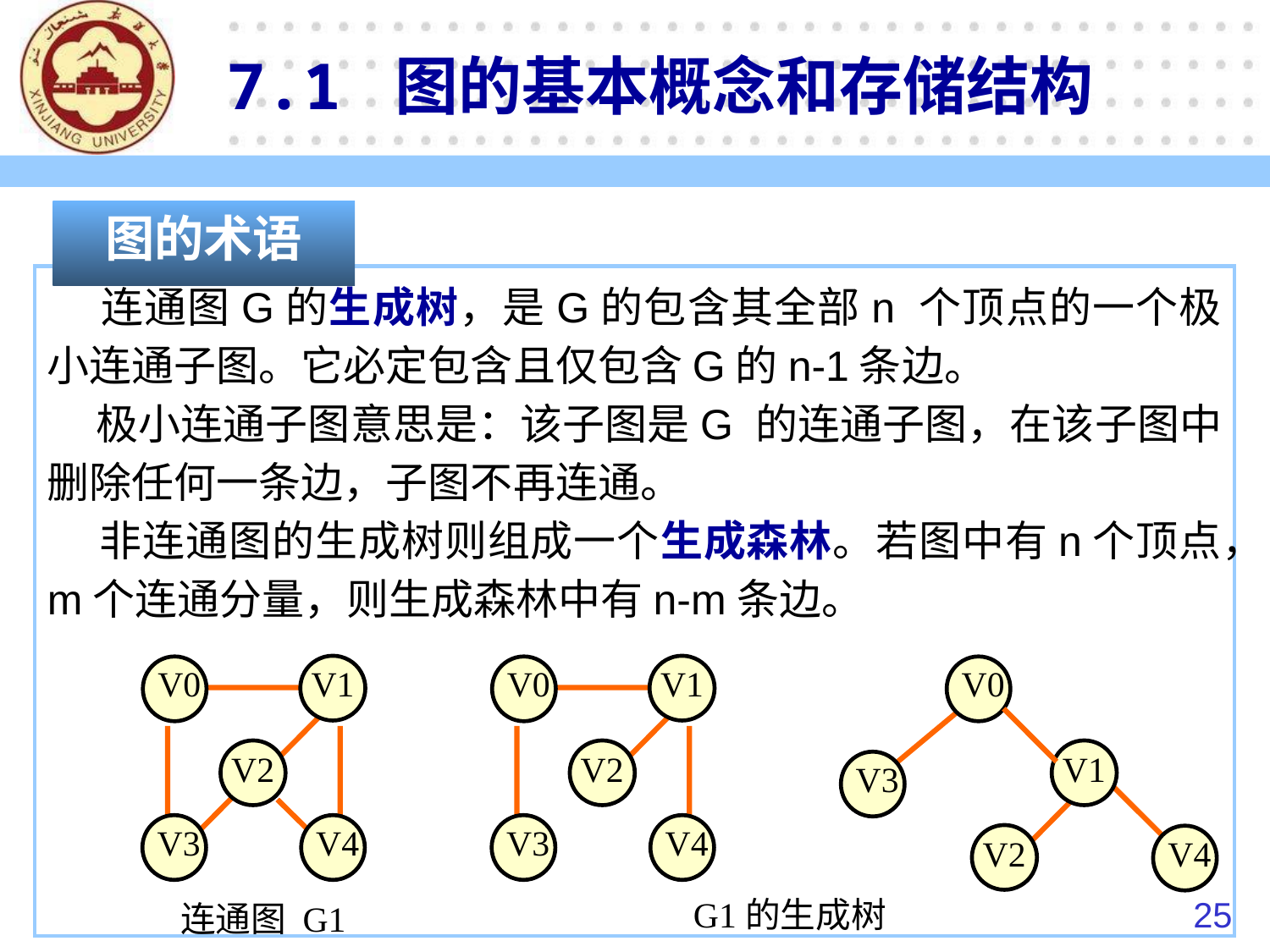

7.1 图的基本概念和存储结构
图的术语
    连通图G的生成树，是G的包含其全部n 个顶点的一个极小连通子图。它必定包含且仅包含G的n-1条边。
    极小连通子图意思是：该子图是G 的连通子图，在该子图中删除任何一条边，子图不再连通。
    非连通图的生成树则组成一个生成森林。若图中有n个顶点，m个连通分量，则生成森林中有n-m条边。
 V0

 V1

 V2

 V3

 V4

 V0

 V1

 V2

 V3

 V4

 V0

 V1

 V3

 V2

 V4

G1的生成树
25
连通图 G1